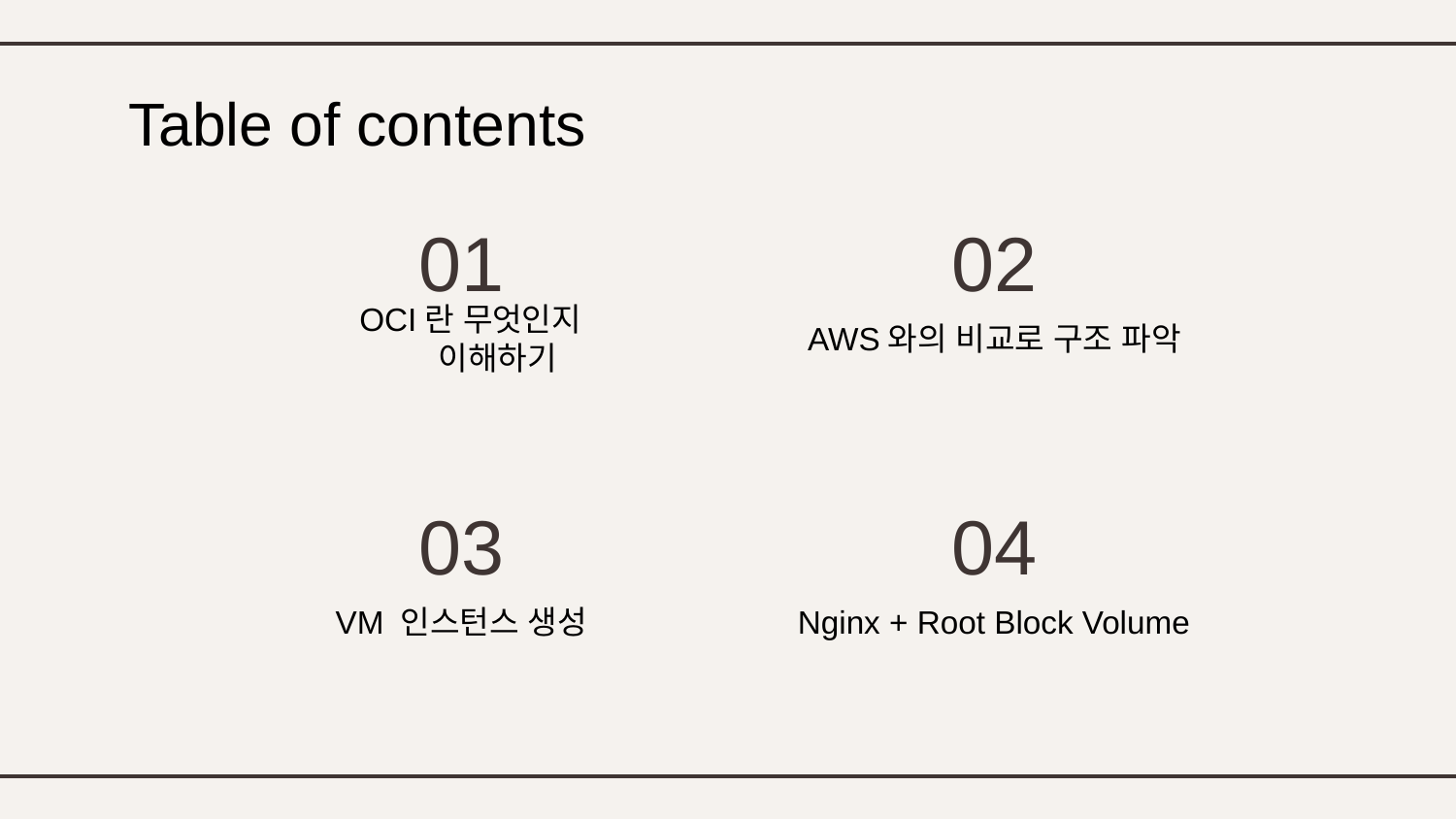

# Table of contents
01
02
AWS와의 비교로 구조 파악
OCI란 무엇인지 이해하기
03
04
VM 인스턴스 생성
Nginx + Root Block Volume